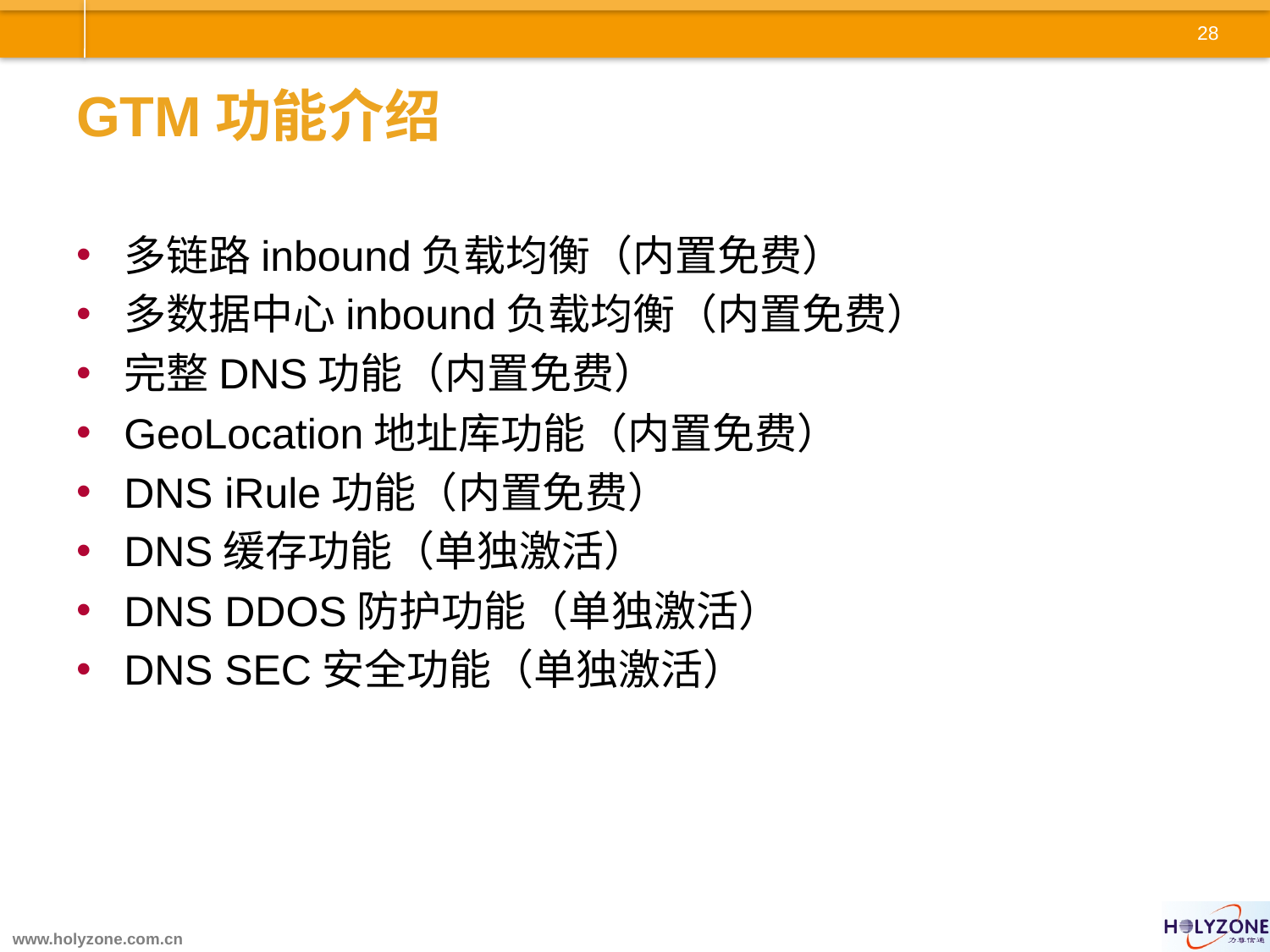

# GTM功能介绍
多链路inbound负载均衡（内置免费）
多数据中心inbound负载均衡（内置免费）
完整DNS功能（内置免费）
GeoLocation地址库功能（内置免费）
DNS iRule功能（内置免费）
DNS缓存功能（单独激活）
DNS DDOS防护功能（单独激活）
DNS SEC安全功能（单独激活）